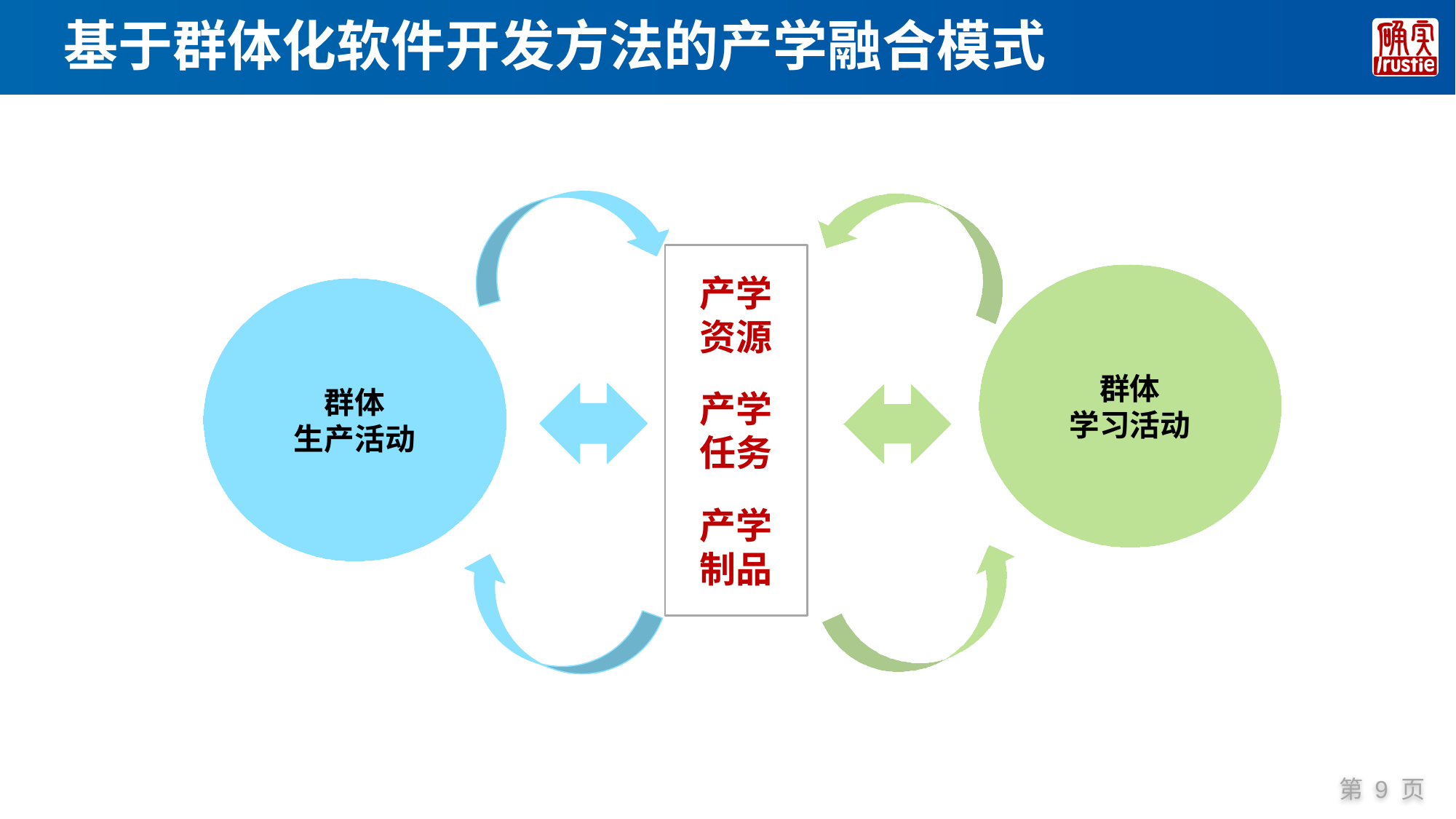

# 基于群体化软件开发方法的产学融合模式

产学
资源

产学
任务

产学
制品
群体
学习活动
群体
生产活动